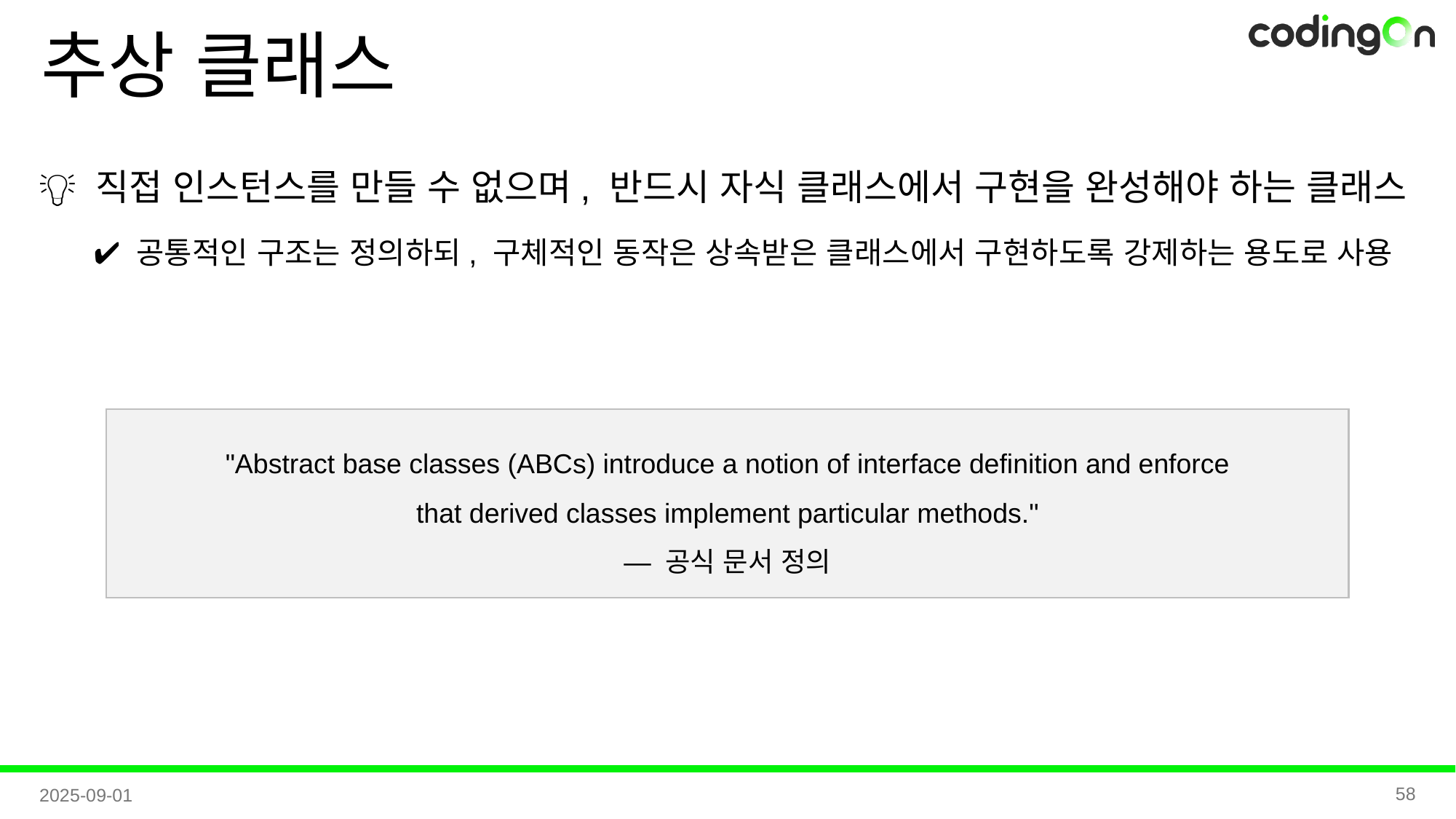

# 추상 클래스
💡 직접 인스턴스를 만들 수 없으며, 반드시 자식 클래스에서 구현을 완성해야 하는 클래스
✔️ 공통적인 구조는 정의하되, 구체적인 동작은 상속받은 클래스에서 구현하도록 강제하는 용도로 사용
"Abstract base classes (ABCs) introduce a notion of interface definition and enforce
that derived classes implement particular methods."
— 공식 문서 정의
58
2025-09-01